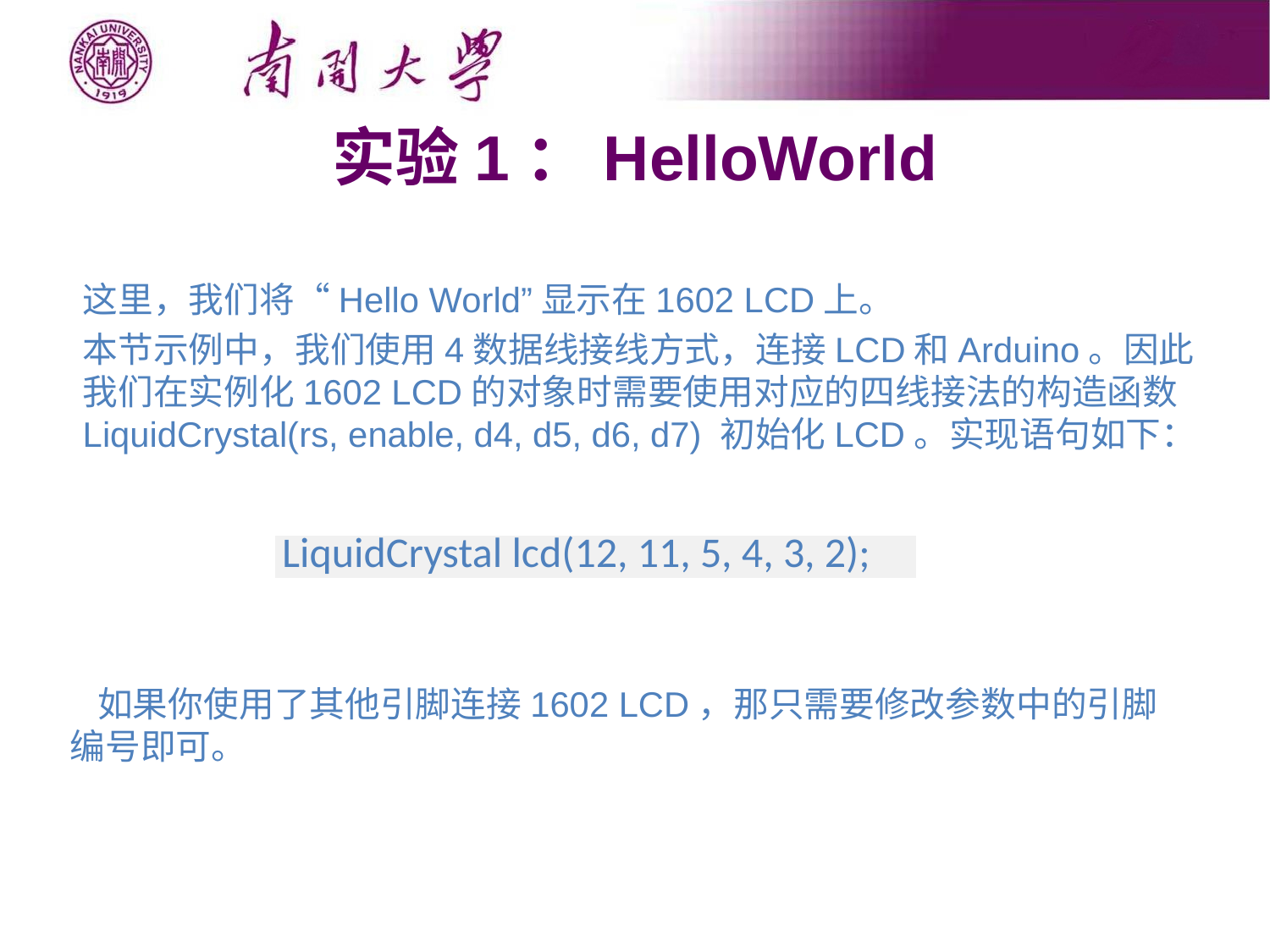

# 实验1：HelloWorld
这里，我们将“Hello World”显示在1602 LCD上。
本节示例中，我们使用4数据线接线方式，连接LCD和Arduino。因此我们在实例化1602 LCD的对象时需要使用对应的四线接法的构造函数LiquidCrystal(rs, enable, d4, d5, d6, d7) 初始化LCD。实现语句如下：
| LiquidCrystal lcd(12, 11, 5, 4, 3, 2); |
| --- |
如果你使用了其他引脚连接1602 LCD，那只需要修改参数中的引脚编号即可。